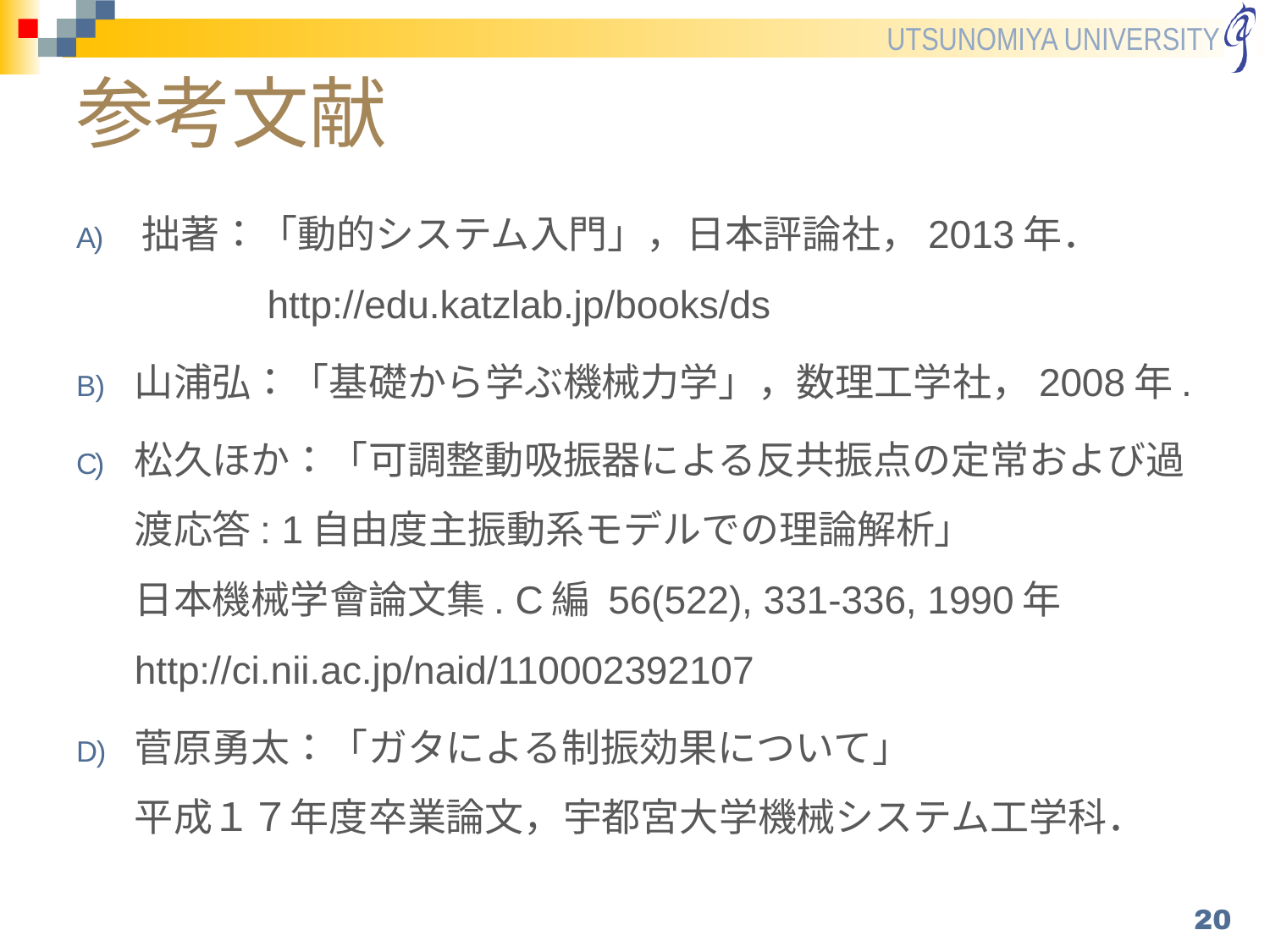

# 参考文献
拙著：「動的システム入門」，日本評論社，2013年．　　　　　http://edu.katzlab.jp/books/ds
山浦弘：「基礎から学ぶ機械力学」，数理工学社，2008年.
松久ほか：「可調整動吸振器による反共振点の定常および過渡応答: 1自由度主振動系モデルでの理論解析」	　　　日本機械学會論文集. C編 56(522), 331-336, 1990年　　http://ci.nii.ac.jp/naid/110002392107
菅原勇太：「ガタによる制振効果について」		　　　平成１７年度卒業論文，宇都宮大学機械システム工学科．

20